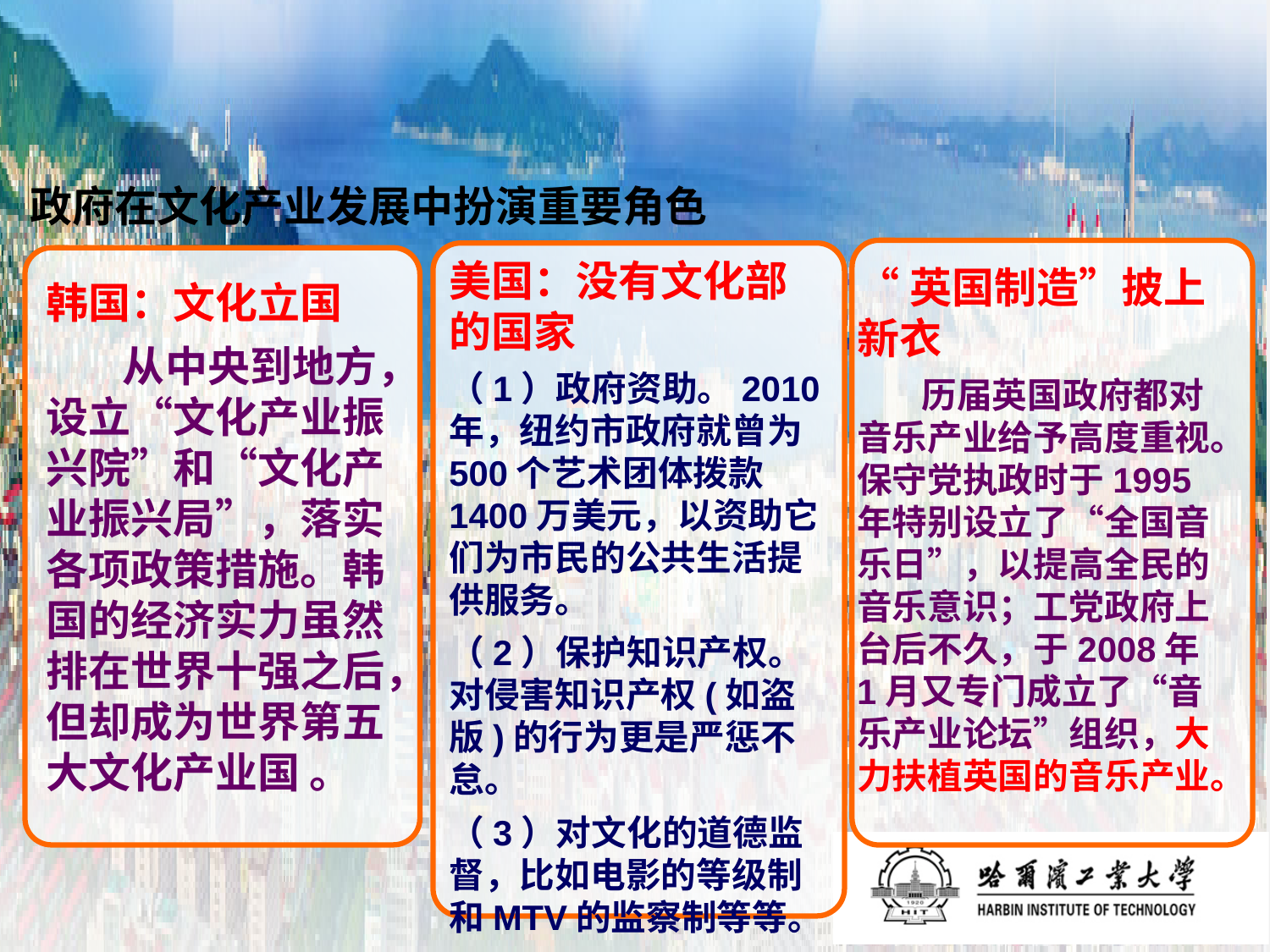

政府在文化产业发展中扮演重要角色

“英国制造”披上新衣
       历届英国政府都对音乐产业给予高度重视。保守党执政时于1995年特别设立了“全国音乐日”，以提高全民的音乐意识；工党政府上台后不久，于2008年1月又专门成立了“音乐产业论坛”组织，大力扶植英国的音乐产业。

美国：没有文化部的国家
（1）政府资助。2010年，纽约市政府就曾为500个艺术团体拨款1400万美元，以资助它们为市民的公共生活提供服务。
（2）保护知识产权。对侵害知识产权(如盗版)的行为更是严惩不怠。
（3）对文化的道德监督，比如电影的等级制和MTV的监察制等等。

韩国：文化立国
       从中央到地方，设立“文化产业振兴院”和“文化产业振兴局”，落实各项政策措施。韩国的经济实力虽然排在世界十强之后，但却成为世界第五大文化产业国 。